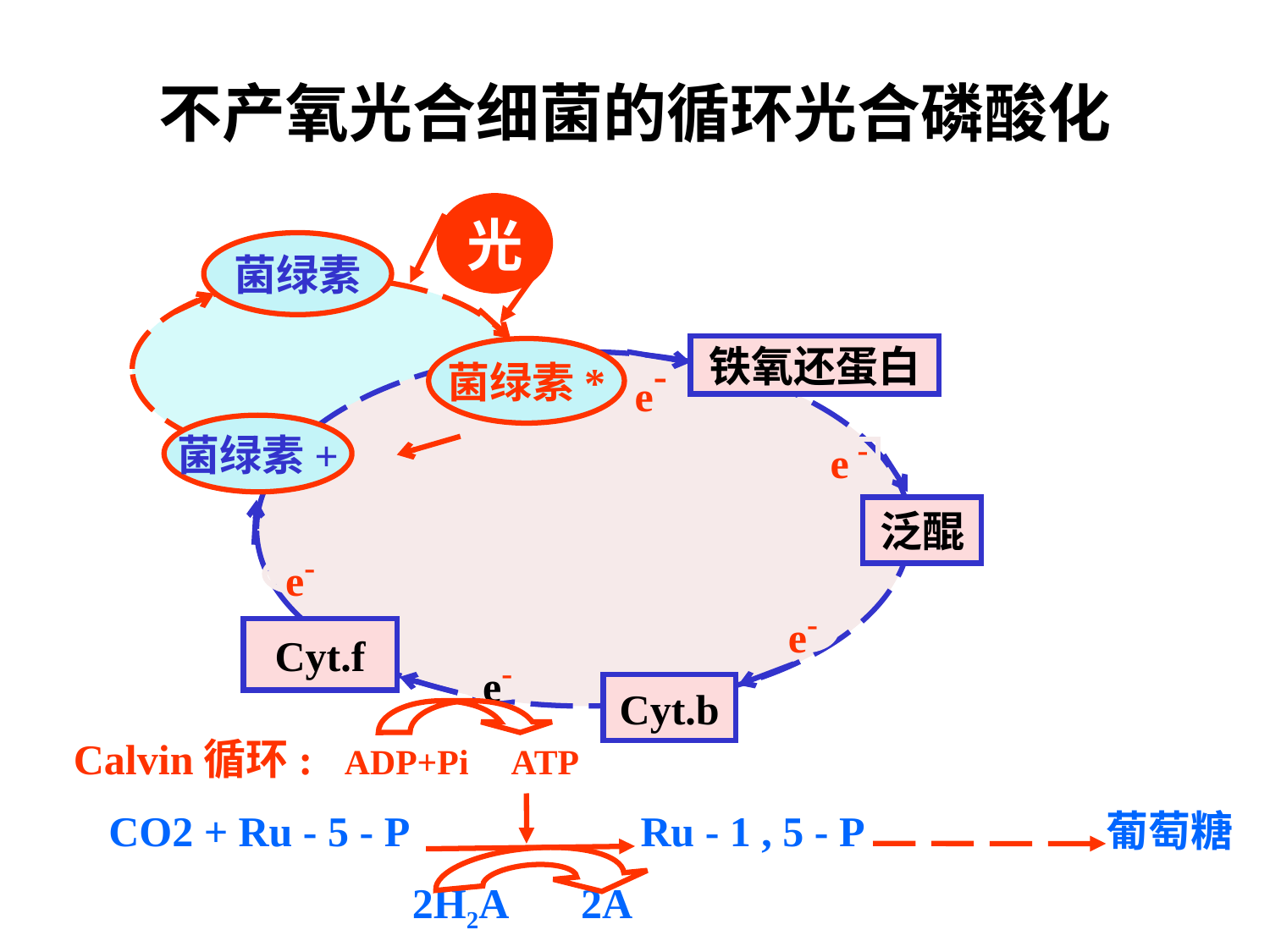

# 不产氧光合细菌的循环光合磷酸化
光

菌绿素

铁氧还蛋白
菌绿素*

e-
菌绿素+

e -

泛醌

e-
e-
Cyt.f
e-

Cyt.b

Calvin循环:   ADP+Pi     ATP
 CO2 + Ru - 5 - P                      Ru - 1 , 5 - P                      葡萄糖
                                2H2A       2A